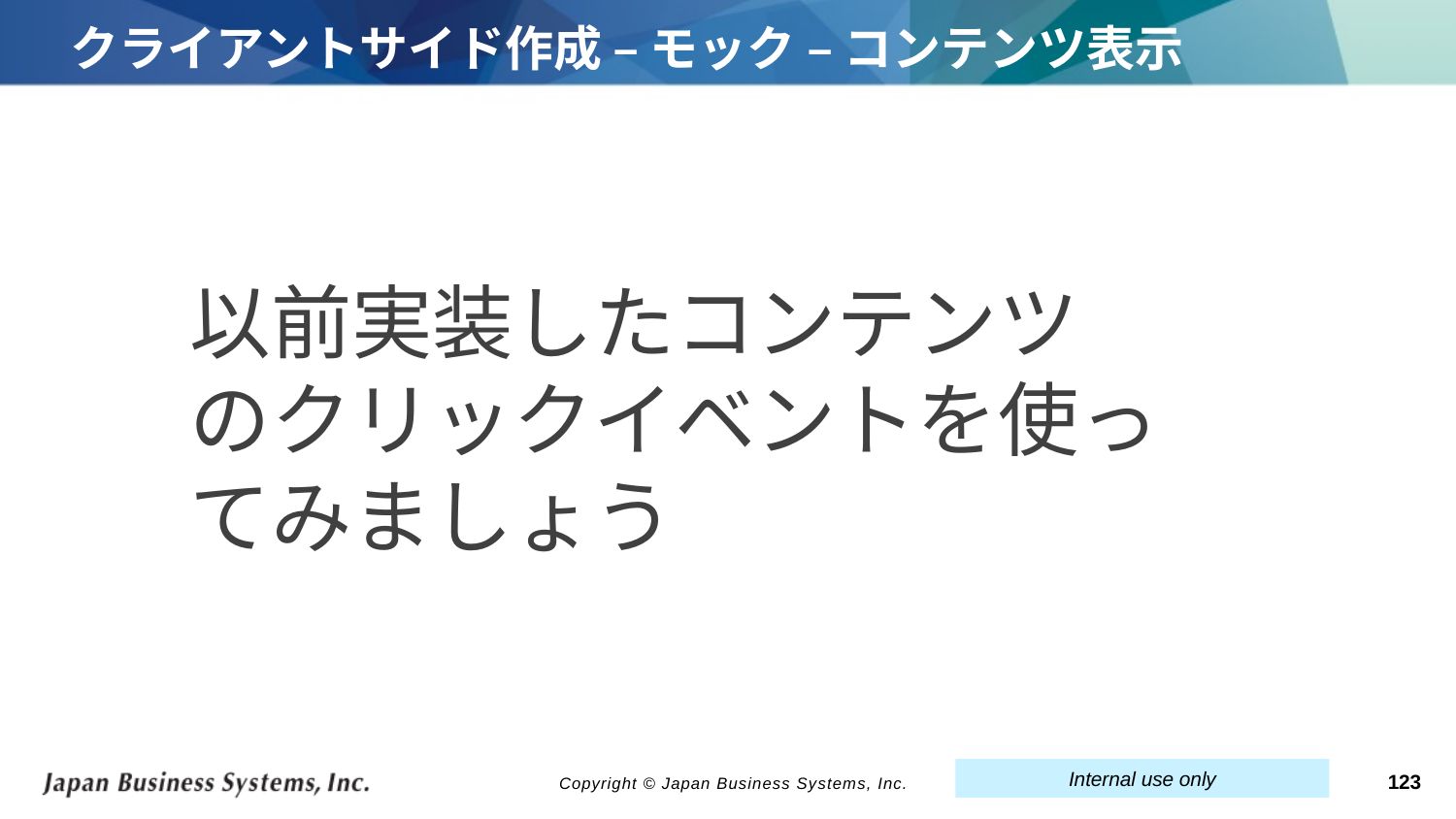

# クライアントサイド作成 – モック – コンテンツ表示
以前実装したコンテンツ
のクリックイベントを使ってみましょう